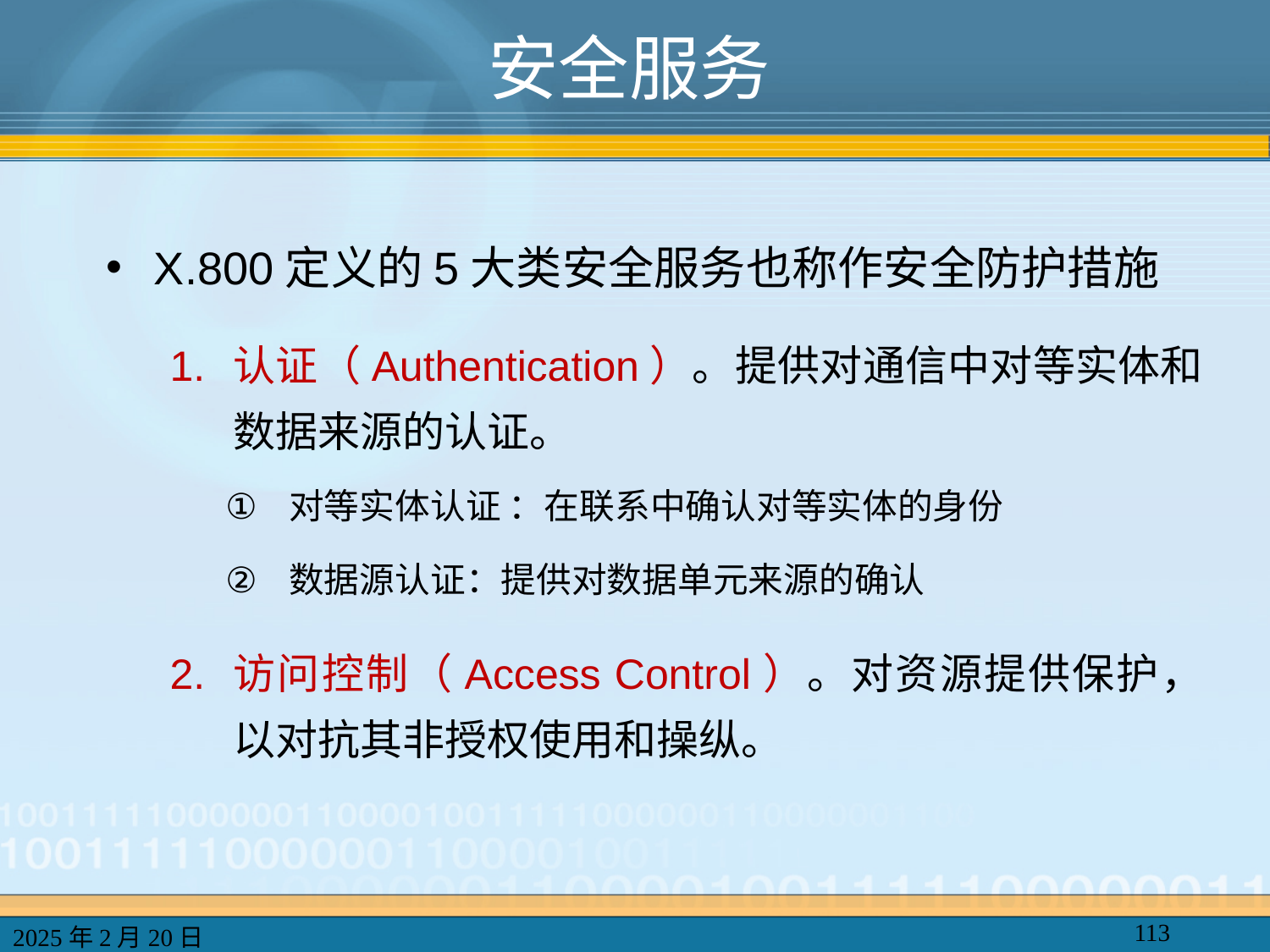

# 安全服务
X.800定义的5大类安全服务也称作安全防护措施
认证（Authentication）。提供对通信中对等实体和数据来源的认证。
对等实体认证 ：在联系中确认对等实体的身份
数据源认证：提供对数据单元来源的确认
访问控制（Access Control）。对资源提供保护，以对抗其非授权使用和操纵。
113
2025年2月20日